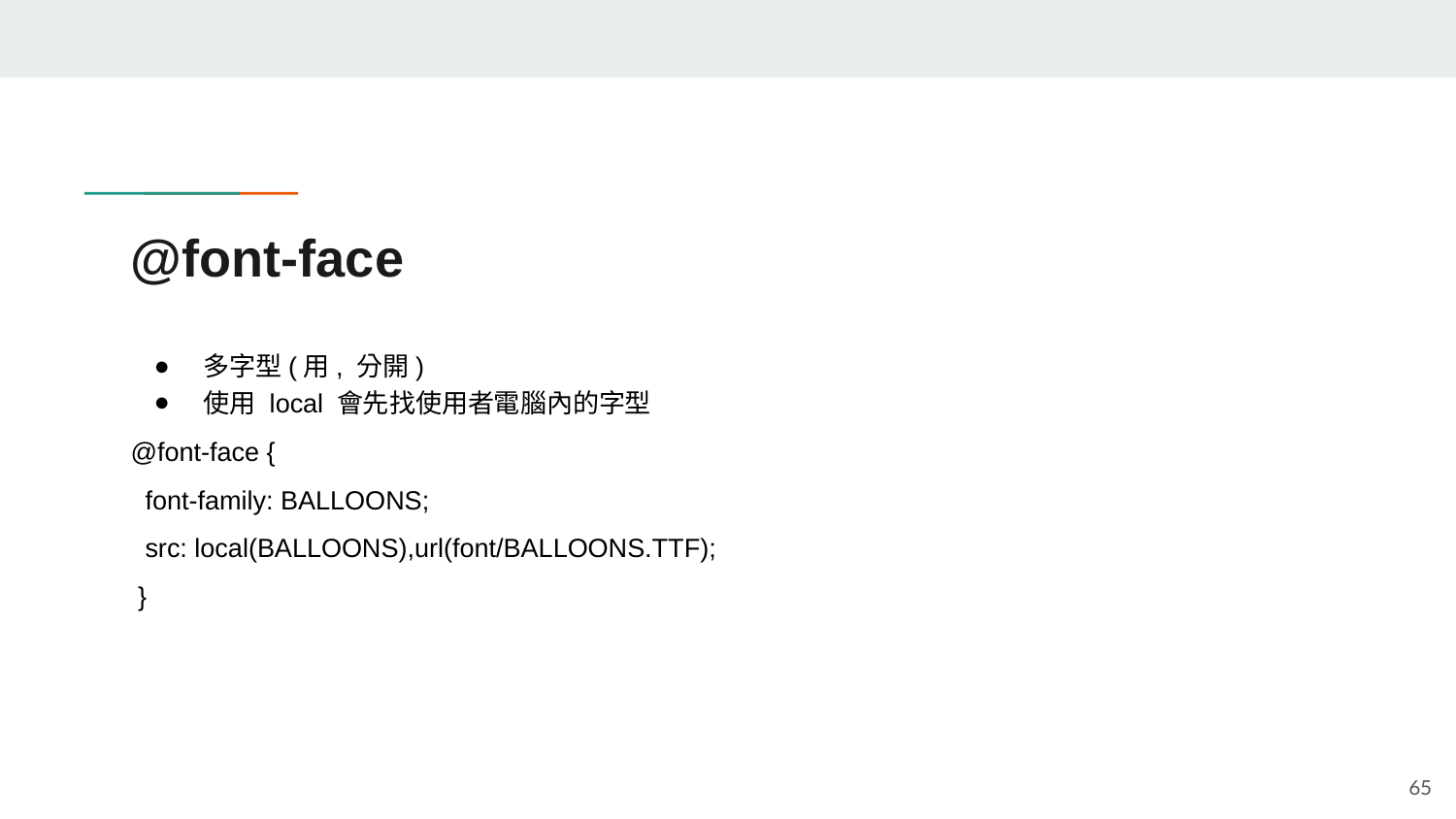

# @font-face
多字型(用, 分開)
使用 local 會先找使用者電腦內的字型
@font-face {
  font-family: BALLOONS;
  src: local(BALLOONS),url(font/BALLOONS.TTF);
 }

65